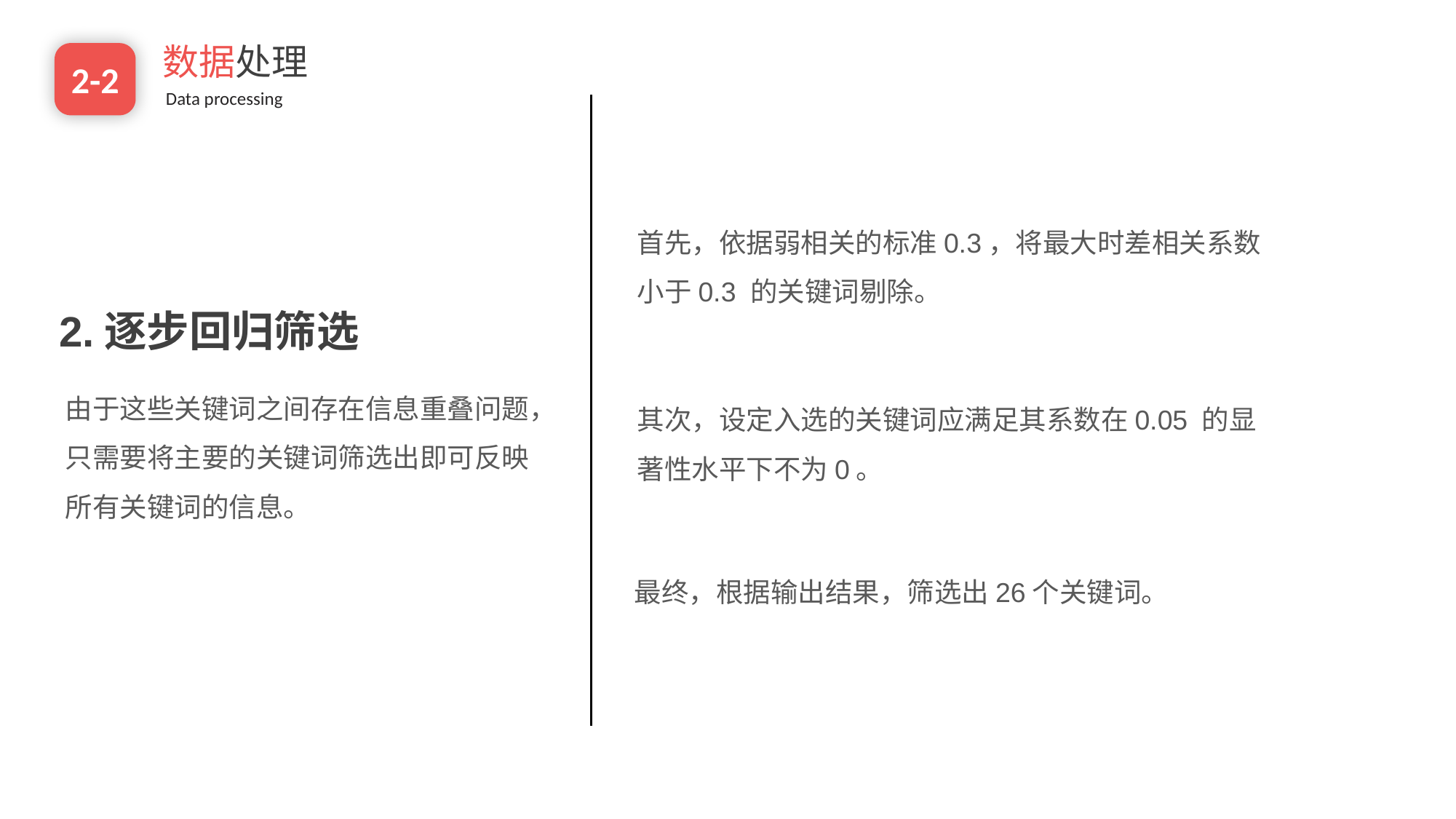

数据处理
Data processing
2-2
首先，依据弱相关的标准0.3，将最大时差相关系数小于0.3 的关键词剔除。
e7d195523061f1c0205959036996ad55c215b892a7aac5c0B9ADEF7896FB48F2EF97163A2DE1401E1875DEDC438B7864AD24CA23553DBBBD975DAF4CAD4A2592689FFB6CEE59FFA55B2702D0E5EE29CDFC0DD98BC7D6A39AC4E055256EE11BBEDCDB7C9722D66262996B68DE860BD3C77EBCAECB599909EC0E07B61811075331ABCDE6990254B8C8
2.逐步回归筛选
由于这些关键词之间存在信息重叠问题，只需要将主要的关键词筛选出即可反映所有关键词的信息。
其次，设定入选的关键词应满足其系数在0.05 的显著性水平下不为0。
最终，根据输出结果，筛选出26个关键词。